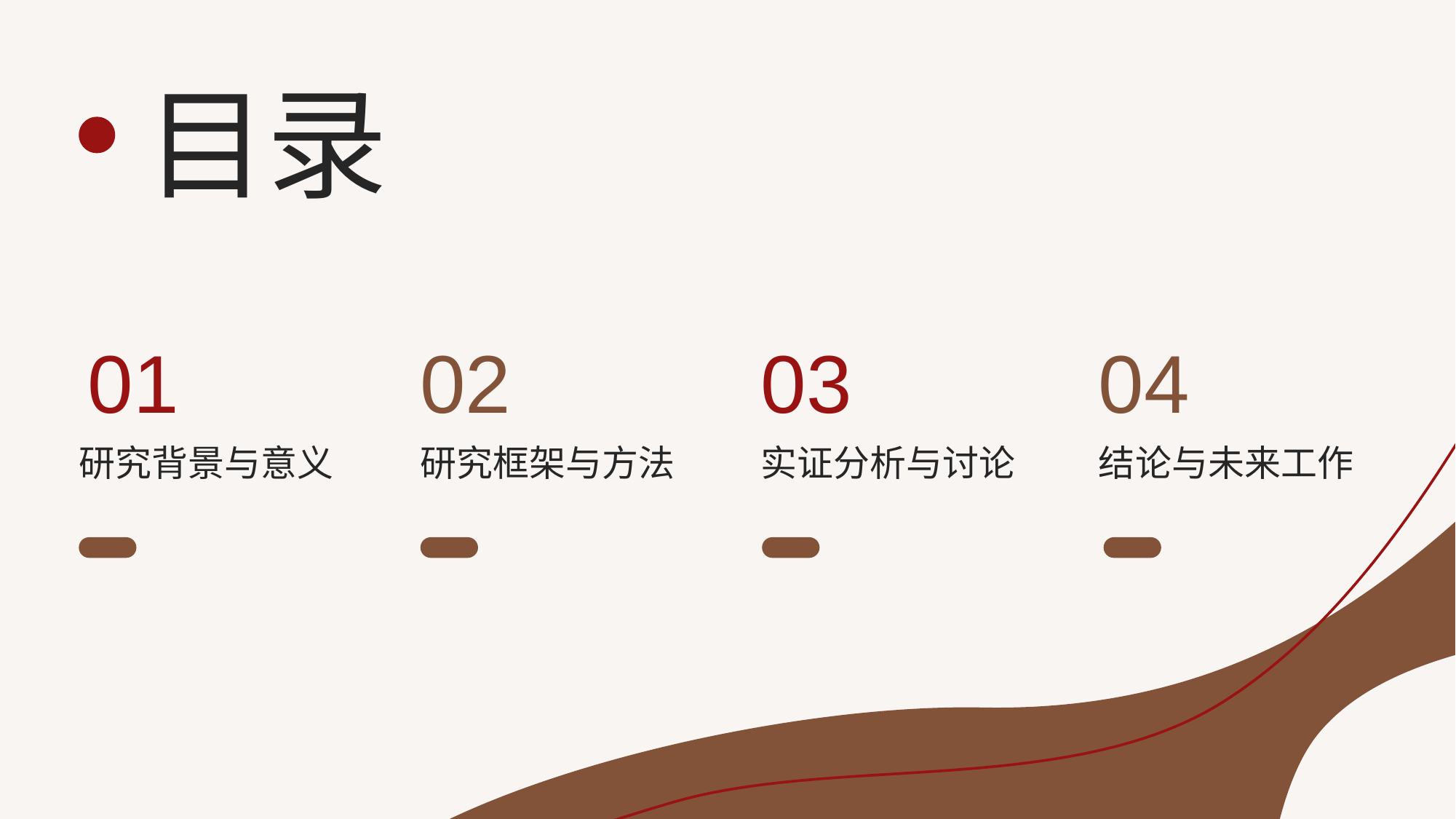

目录

01
02
03
04
研究背景与意义
研究框架与方法
实证分析与讨论
结论与未来工作